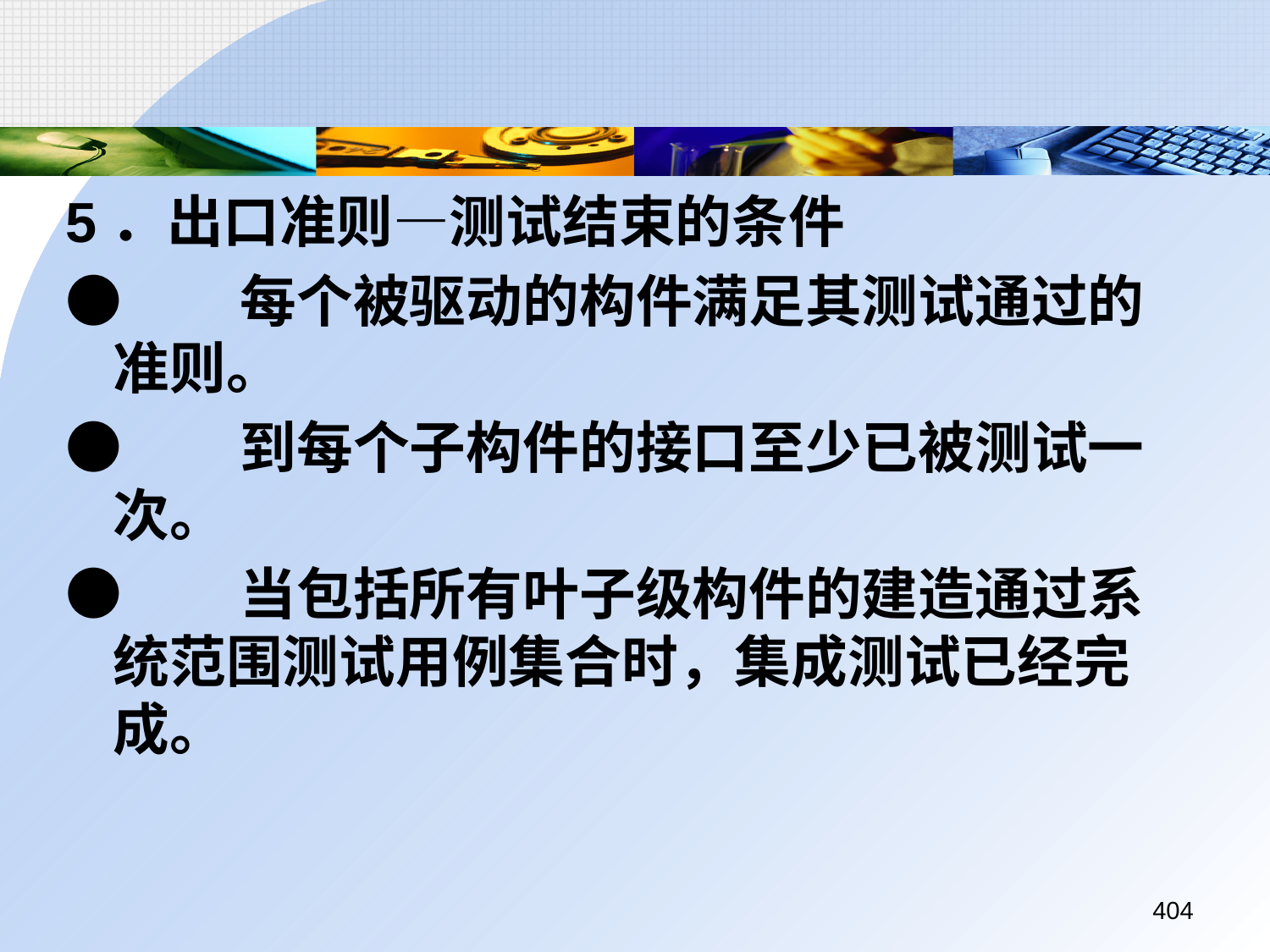

5．出口准则—测试结束的条件
●	每个被驱动的构件满足其测试通过的准则。
●	到每个子构件的接口至少已被测试一次。
●	当包括所有叶子级构件的建造通过系统范围测试用例集合时，集成测试已经完成。

404